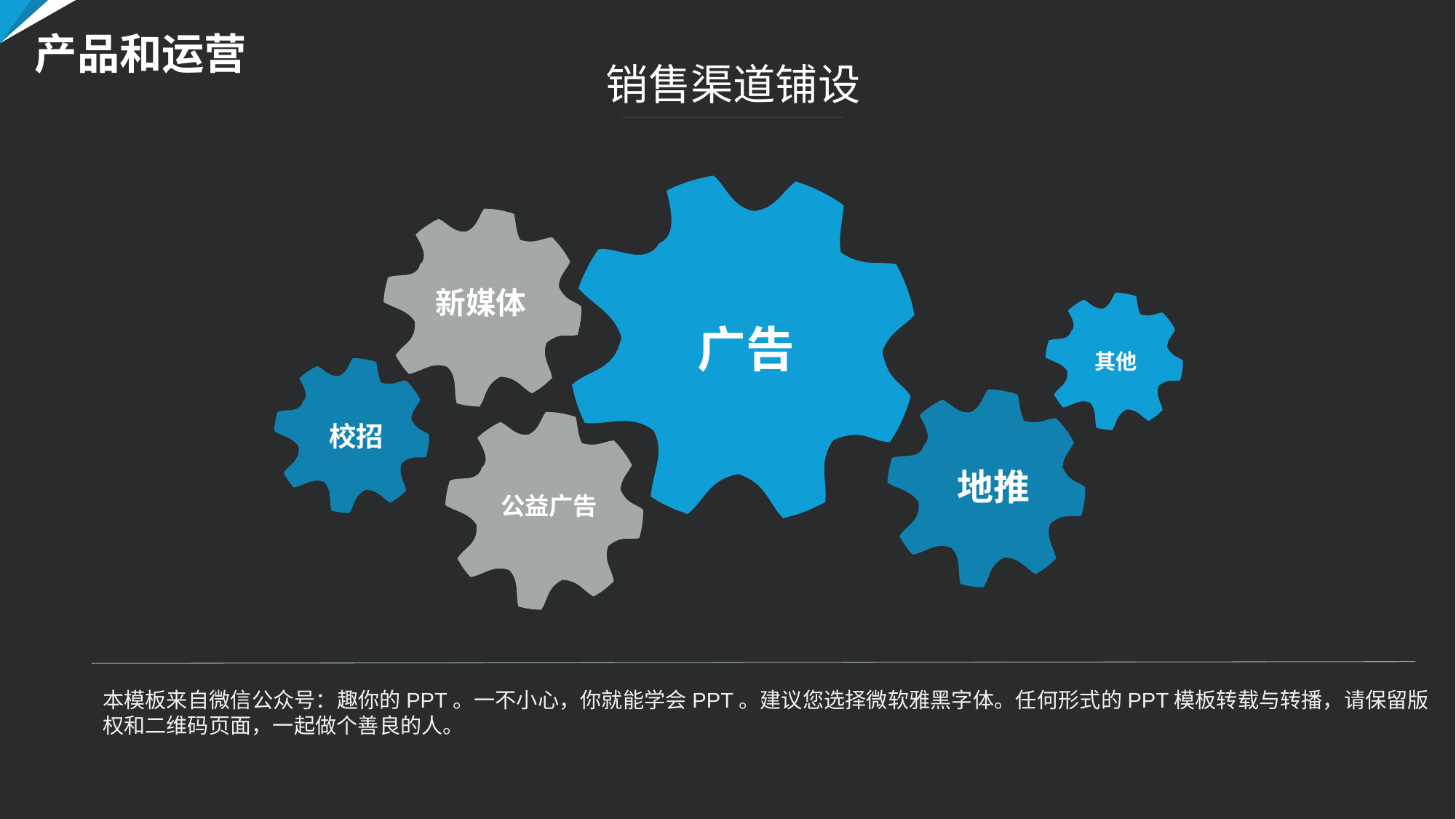

产品和运营
销售渠道铺设

新媒体

广告
其他

校招
地推
公益广告
本模板来自微信公众号：趣你的PPT。一不小心，你就能学会PPT。建议您选择微软雅黑字体。任何形式的PPT模板转载与转播，请保留版权和二维码页面，一起做个善良的人。